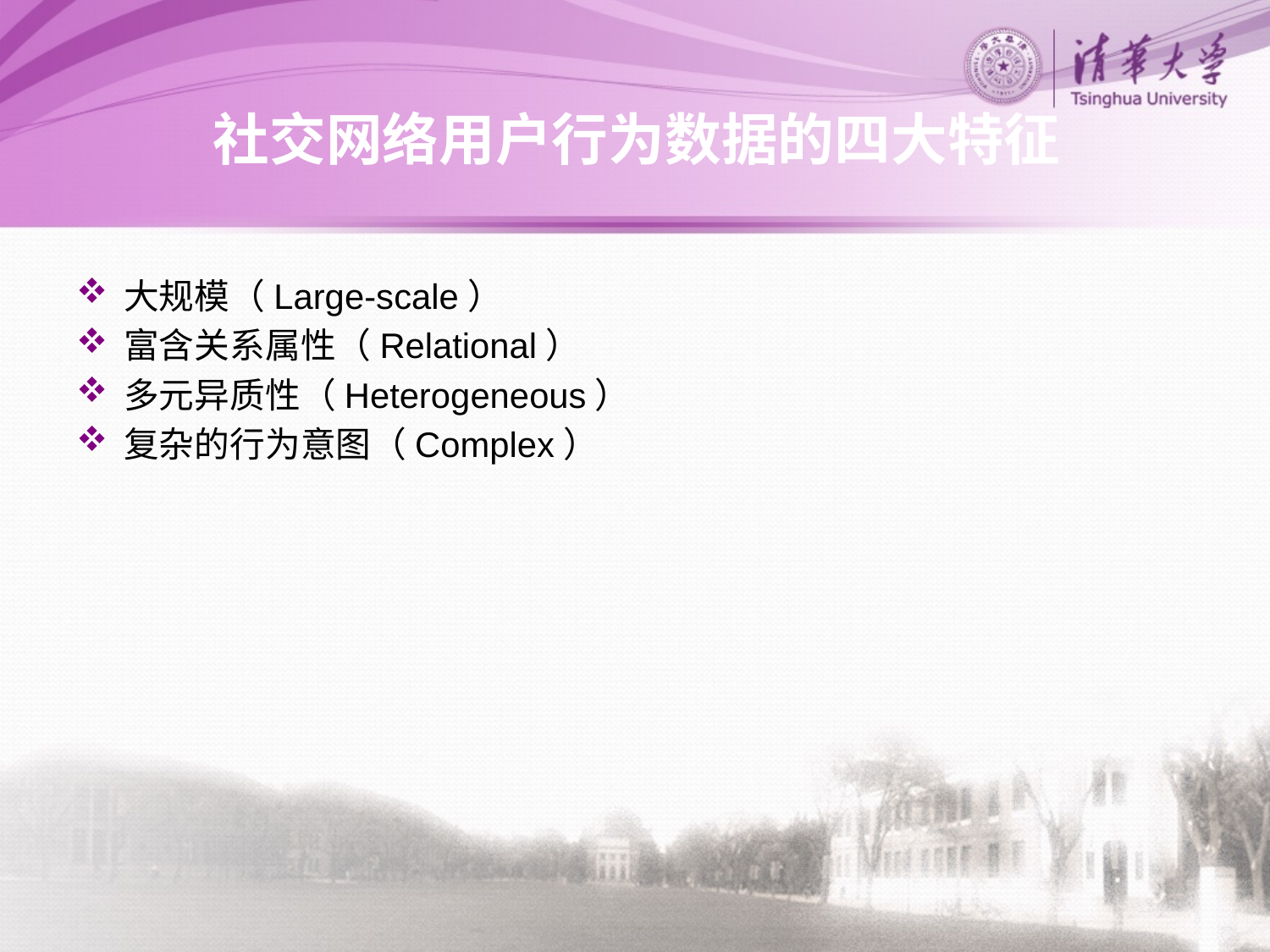

# 社交网络用户行为数据的四大特征
大规模（Large-scale）
富含关系属性（Relational）
多元异质性（Heterogeneous）
复杂的行为意图（Complex）